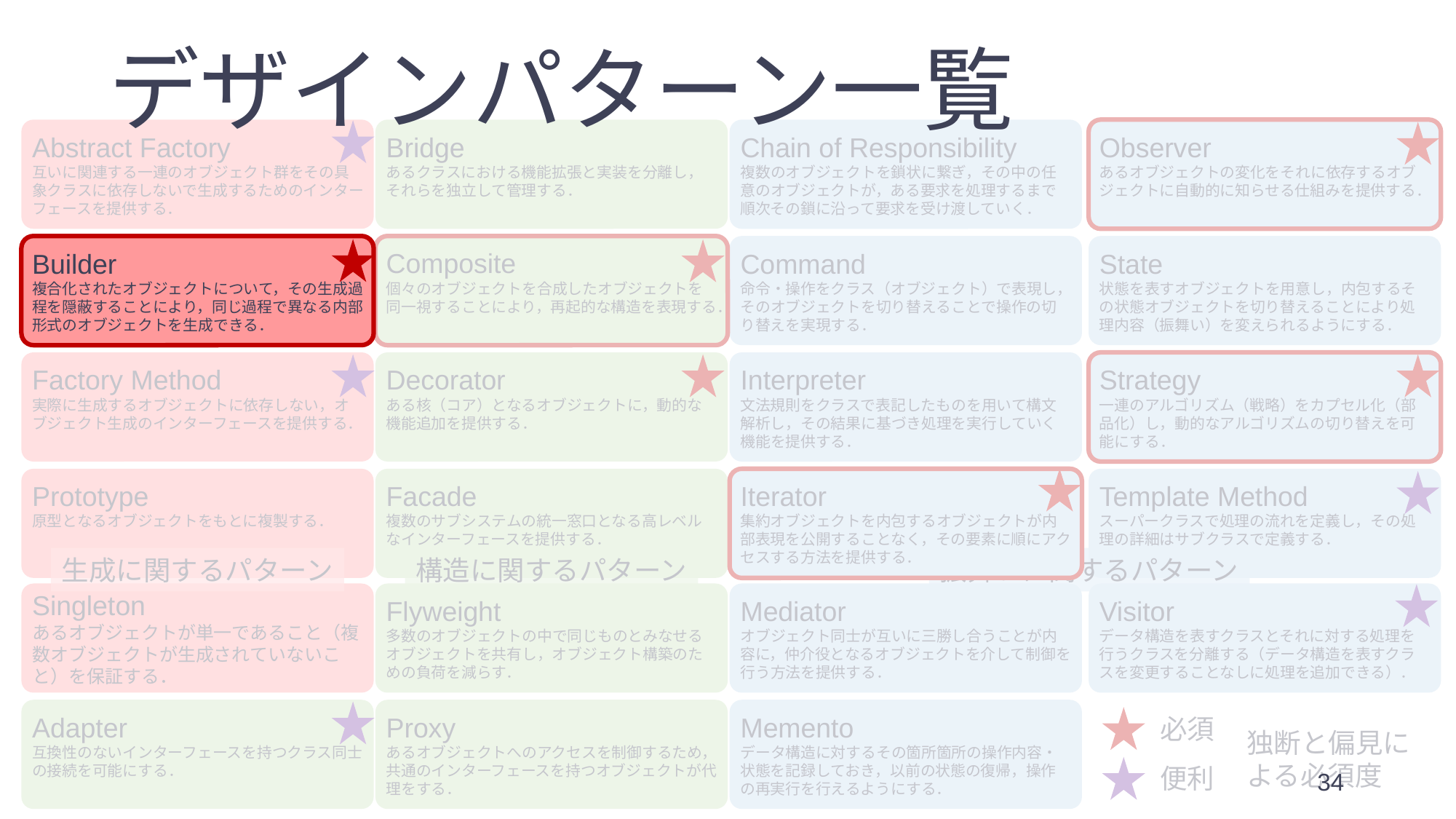

# デザインパターン一覧

Abstract Factory
互いに関連する一連のオブジェクト群をその具象クラスに依存しないで生成するためのインターフェースを提供する．
Bridge
あるクラスにおける機能拡張と実装を分離し，それらを独立して管理する．

Chain of Responsibility
複数のオブジェクトを鎖状に繋ぎ，その中の任意のオブジェクトが，ある要求を処理するまで順次その鎖に沿って要求を受け渡していく．
Observer
あるオブジェクトの変化をそれに依存するオブジェクトに自動的に知らせる仕組みを提供する．

Builder
複合化されたオブジェクトについて，その生成過程を隠蔽することにより，同じ過程で異なる内部形式のオブジェクトを生成できる．
Composite
個々のオブジェクトを合成したオブジェクトを同一視することにより，再起的な構造を表現する．
Command
命令・操作をクラス（オブジェクト）で表現し，そのオブジェクトを切り替えることで操作の切り替えを実現する．
State
状態を表すオブジェクトを用意し，内包するその状態オブジェクトを切り替えることにより処理内容（振舞い）を変えられるようにする．

Factory Method
実際に生成するオブジェクトに依存しない，オブジェクト生成のインターフェースを提供する．

Decorator
ある核（コア）となるオブジェクトに，動的な機能追加を提供する．

Interpreter
文法規則をクラスで表記したものを用いて構文解析し，その結果に基づき処理を実行していく機能を提供する．
Strategy
一連のアルゴリズム（戦略）をカプセル化（部品化）し，動的なアルゴリズムの切り替えを可能にする．

Prototype
原型となるオブジェクトをもとに複製する．

Facade
複数のサブシステムの統一窓口となる高レベルなインターフェースを提供する．

Iterator
集約オブジェクトを内包するオブジェクトが内部表現を公開することなく，その要素に順にアクセスする方法を提供する．
Template Method
スーパークラスで処理の流れを定義し，その処理の詳細はサブクラスで定義する．

生成に関するパターン
構造に関するパターン
振舞いに関するパターン
Singleton
あるオブジェクトが単一であること（複数オブジェクトが生成されていないこと）を保証する．

Flyweight
多数のオブジェクトの中で同じものとみなせるオブジェクトを共有し，オブジェクト構築のための負荷を減らす．
Mediator
オブジェクト同士が互いに三勝し合うことが内容に，仲介役となるオブジェクトを介して制御を行う方法を提供する．
Visitor
データ構造を表すクラスとそれに対する処理を行うクラスを分離する（データ構造を表すクラスを変更することなしに処理を追加できる）．

Adapter
互換性のないインターフェースを持つクラス同士の接続を可能にする．

Proxy
あるオブジェクトへのアクセスを制御するため，共通のインターフェースを持つオブジェクトが代理をする．
Memento
データ構造に対するその箇所箇所の操作内容・状態を記録しておき，以前の状態の復帰，操作の再実行を行えるようにする．
必須

独断と偏見による必須度
便利

ソフトウェア設計
34